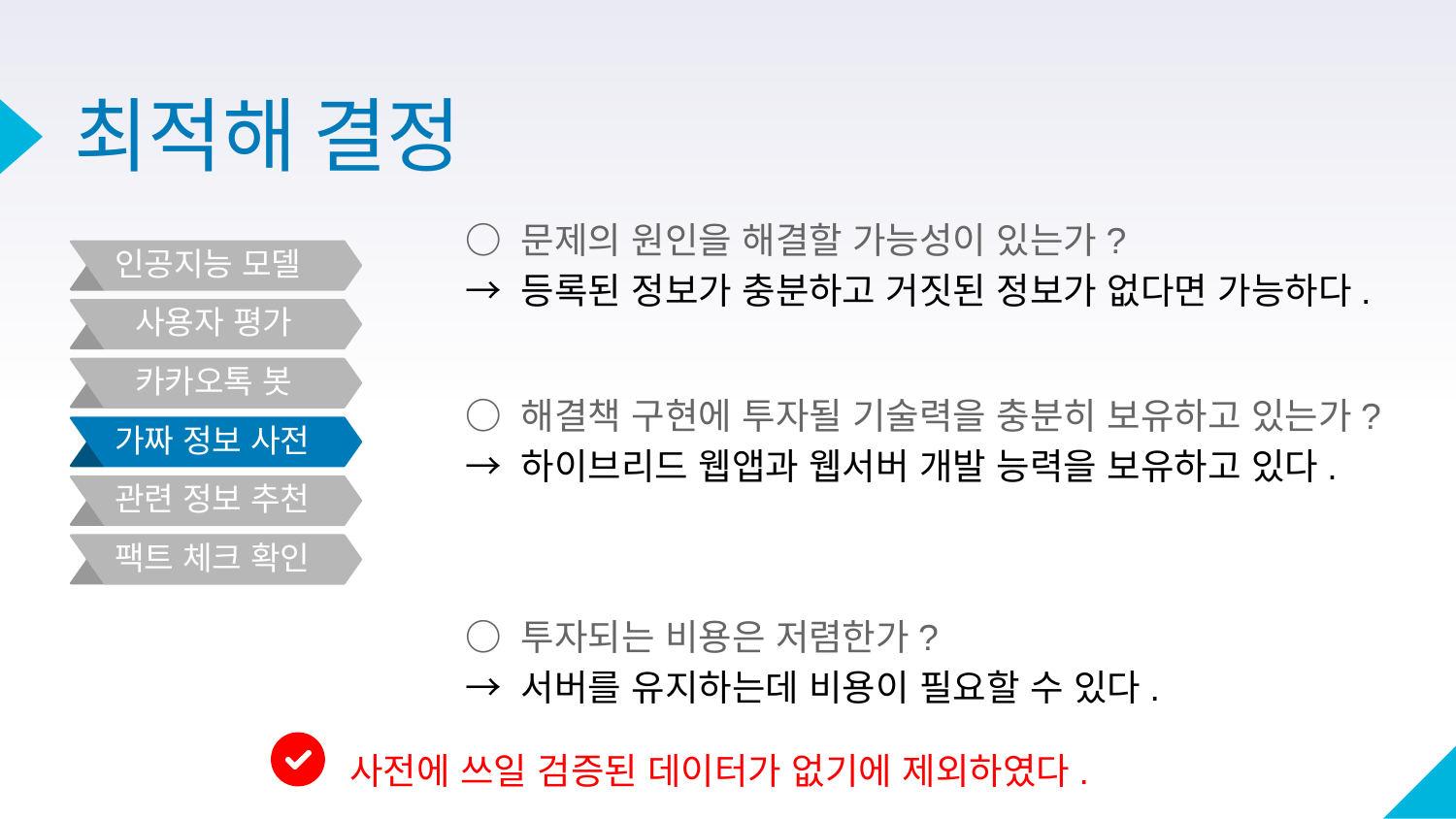

# 최적해 결정
○ 문제의 원인을 해결할 가능성이 있는가?
→ 등록된 정보가 충분하고 거짓된 정보가 없다면 가능하다.

인공지능 모델

사용자 평가

카카오톡 봇
○ 해결책 구현에 투자될 기술력을 충분히 보유하고 있는가?
→ 하이브리드 웹앱과 웹서버 개발 능력을 보유하고 있다.

가짜 정보 사전

관련 정보 추천

팩트 체크 확인

○ 투자되는 비용은 저렴한가?
→ 서버를 유지하는데 비용이 필요할 수 있다.
사전에 쓰일 검증된 데이터가 없기에 제외하였다.